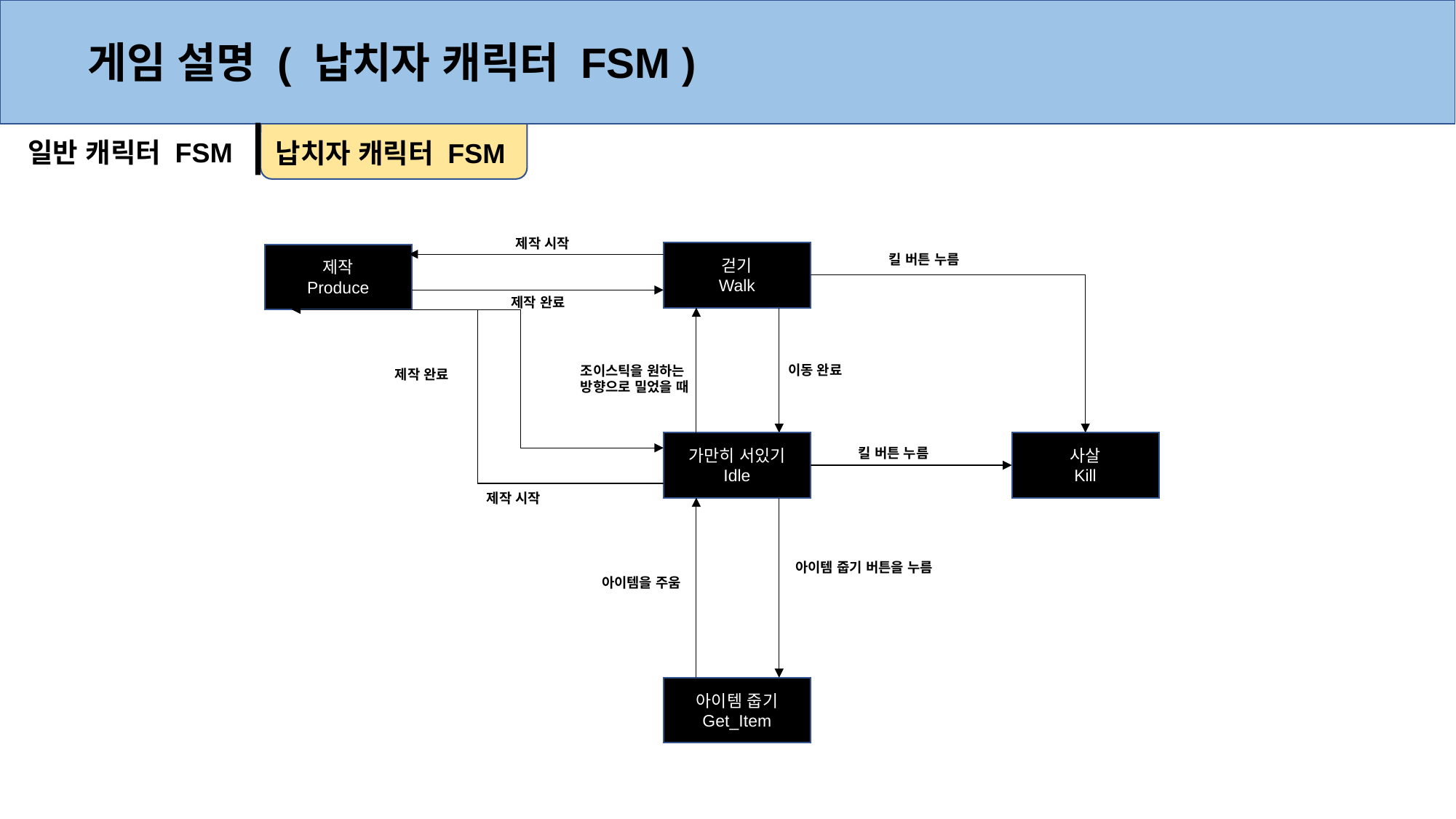

게임 설명 ( 납치자 캐릭터 FSM )

일반 캐릭터 FSM
납치자 캐릭터 FSM
제작 시작
걷기
Walk
제작
Produce
킬 버튼 누름
제작 완료
이동 완료
조이스틱을 원하는
방향으로 밀었을 때
제작 완료
가만히 서있기
Idle
사살
Kill
킬 버튼 누름
제작 시작
아이템 줍기 버튼을 누름
아이템을 주움
아이템 줍기
Get_Item